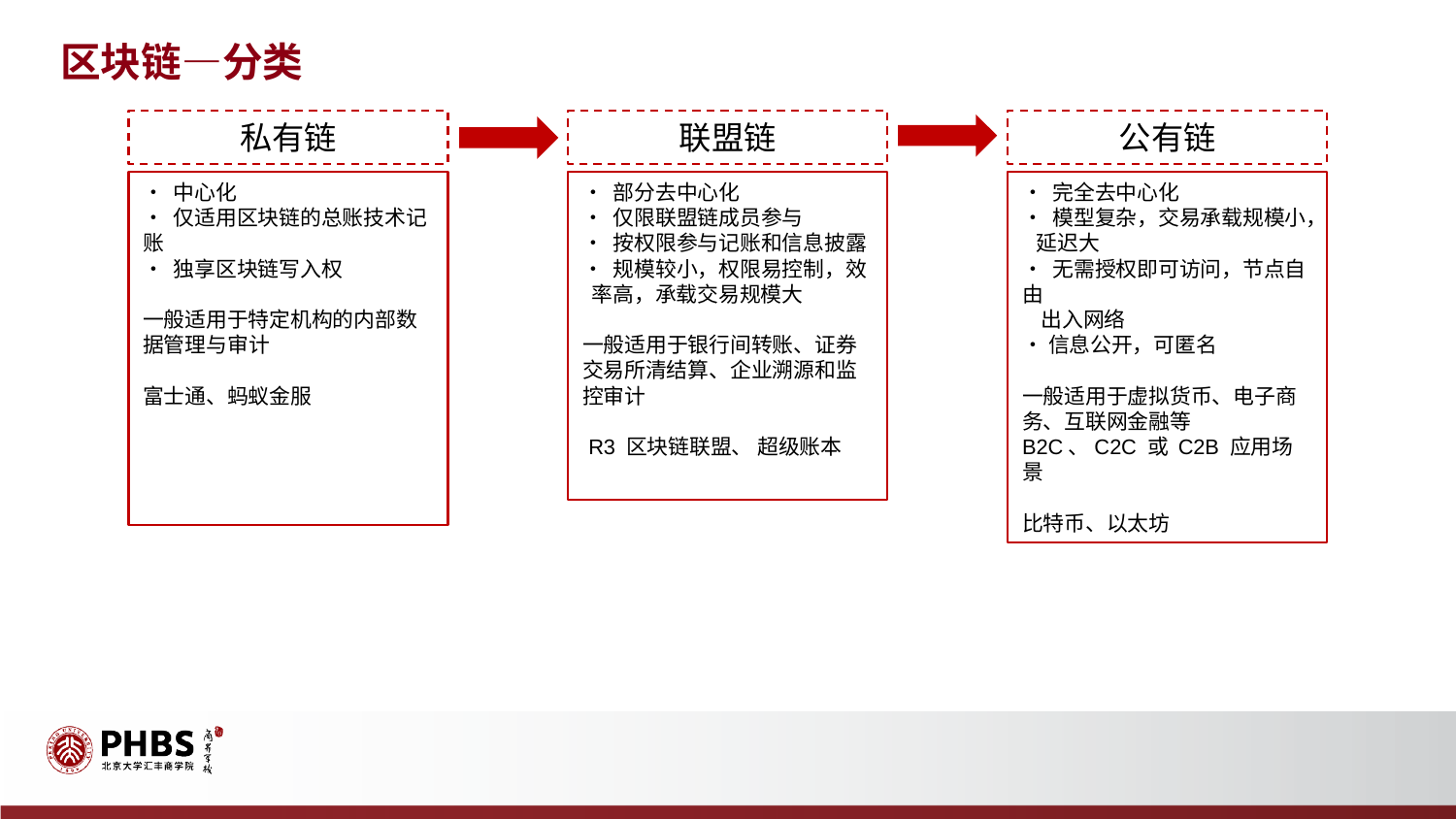

区块链—分类
私有链
联盟链
公有链

• 中心化
• 仅适用区块链的总账技术记账
• 独享区块链写入权

一般适用于特定机构的内部数据管理与审计

富士通、蚂蚁金服

• 部分去中心化
• 仅限联盟链成员参与
• 按权限参与记账和信息披露
• 规模较小，权限易控制，效
 率高，承载交易规模大

一般适用于银行间转账、证券交易所清结算、企业溯源和监控审计

 R3 区块链联盟、 超级账本

• 完全去中心化
• 模型复杂，交易承载规模小，
  延迟大
• 无需授权即可访问，节点自由
   出入网络
•信息公开，可匿名

一般适用于虚拟货币、电子商务、互联网金融等 B2C、C2C 或 C2B 应用场景

比特币、以太坊